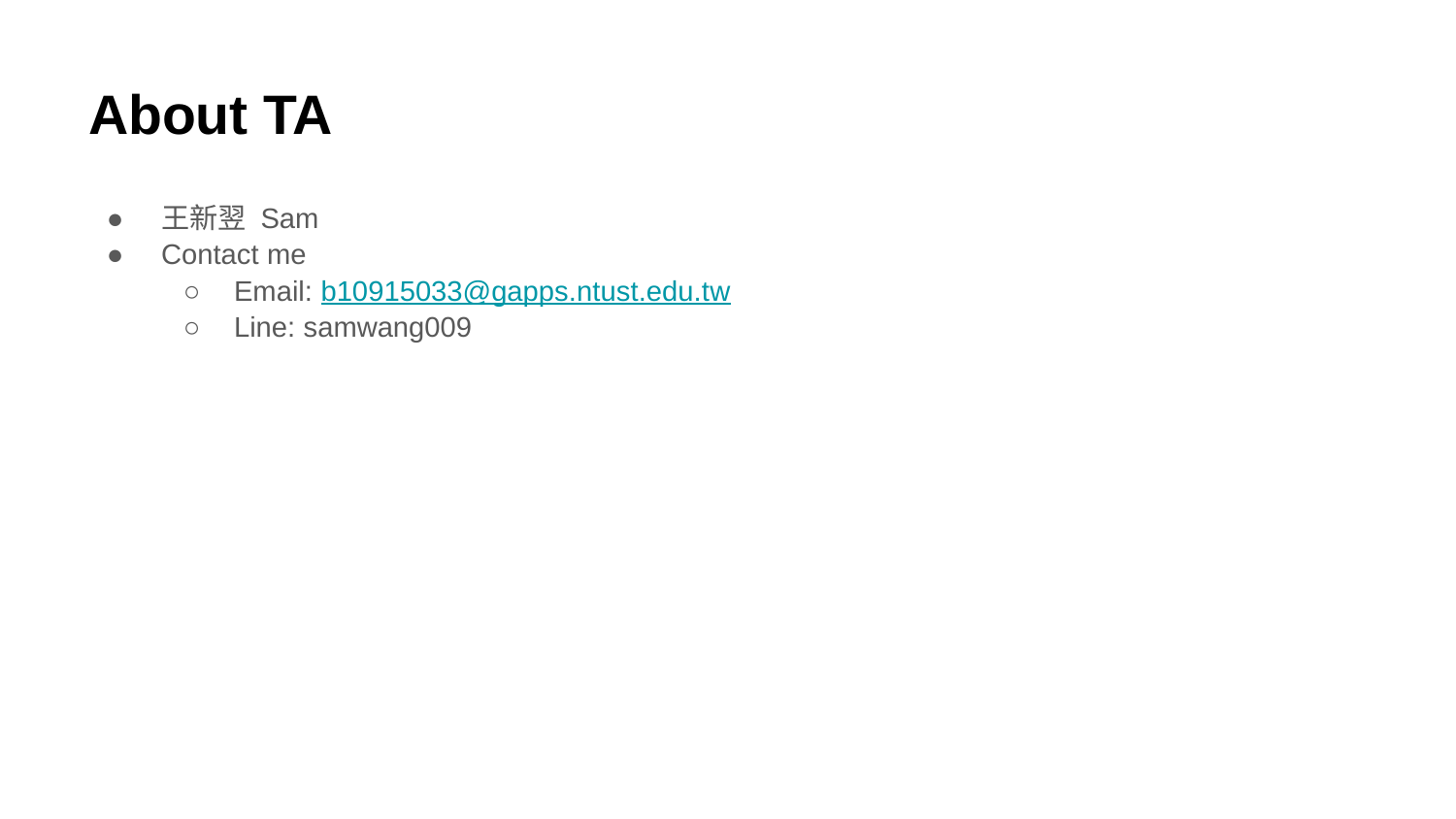

# About TA
王新翌 Sam
Contact me
Email: b10915033@gapps.ntust.edu.tw
Line: samwang009